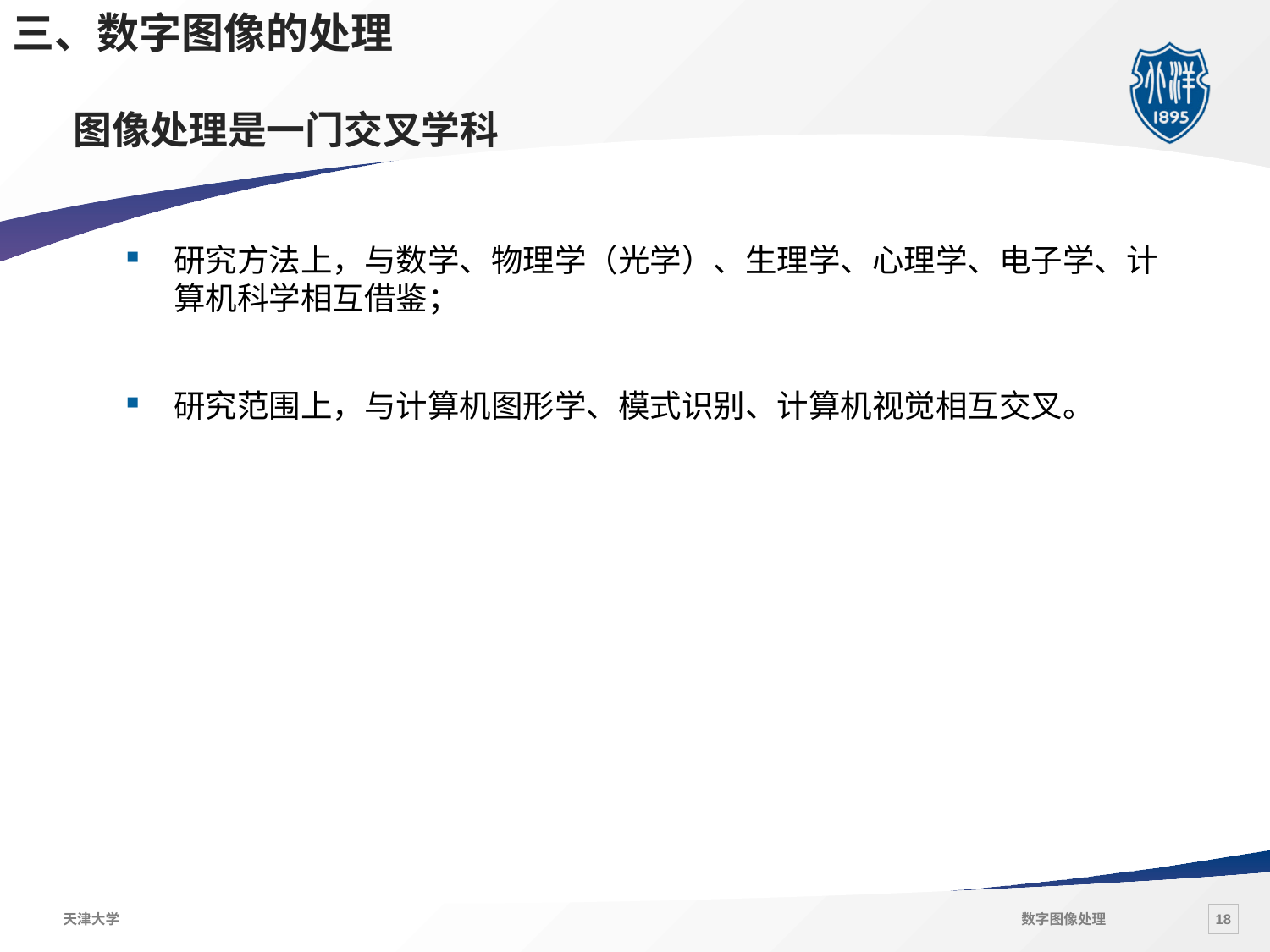

三、数字图像的处理

# 图像处理是一门交叉学科
研究方法上，与数学、物理学（光学）、生理学、心理学、电子学、计算机科学相互借鉴；

研究范围上，与计算机图形学、模式识别、计算机视觉相互交叉。